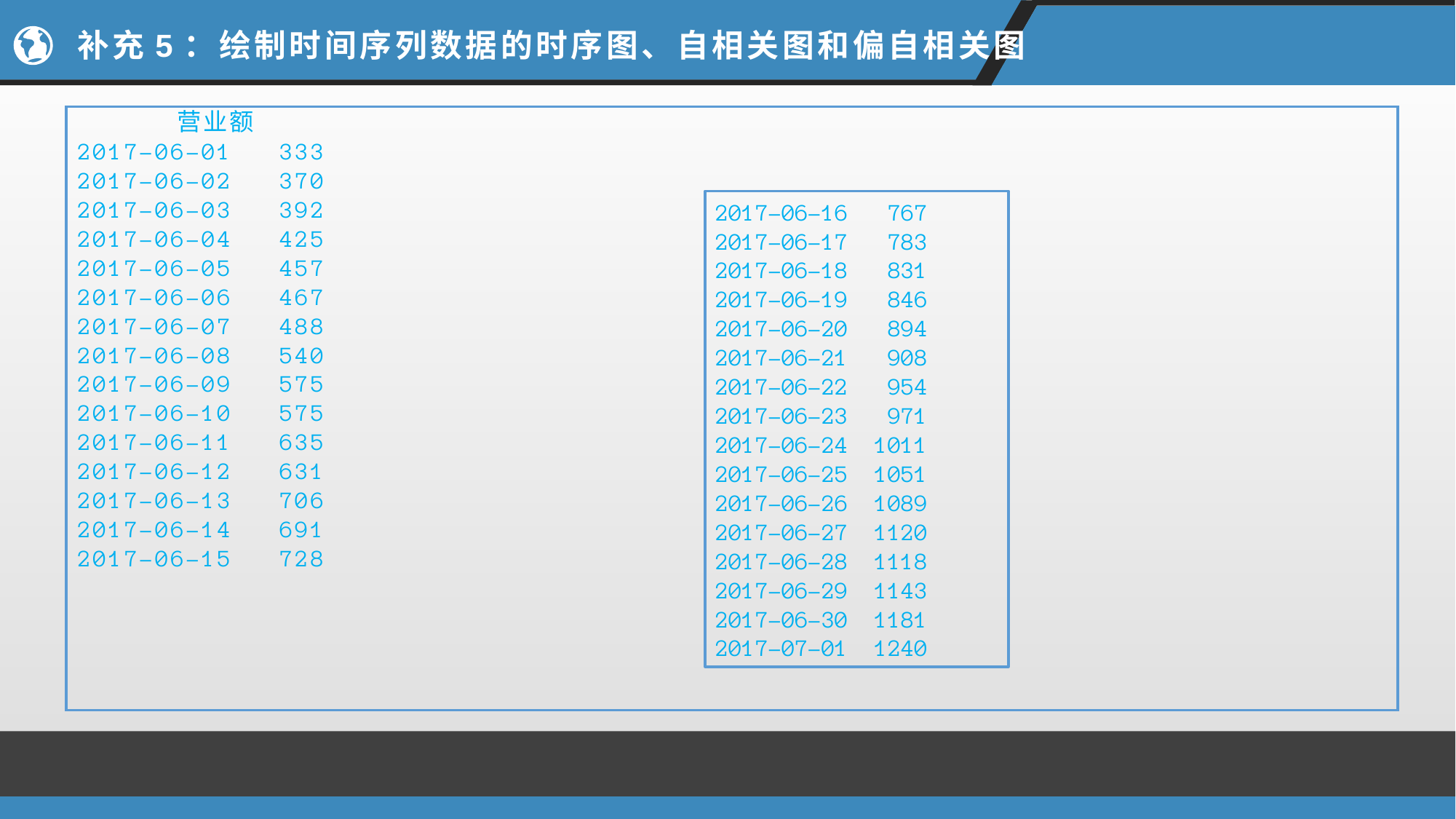

# 补充5：绘制时间序列数据的时序图、自相关图和偏自相关图

            营业额
2017-06-01   333
2017-06-02   370
2017-06-03   392
2017-06-04   425
2017-06-05   457
2017-06-06   467
2017-06-07   488
2017-06-08   540
2017-06-09   575
2017-06-10   575
2017-06-11   635
2017-06-12   631
2017-06-13   706
2017-06-14   691
2017-06-15   728
2017-06-16   767
2017-06-17   783
2017-06-18   831
2017-06-19   846
2017-06-20   894
2017-06-21   908
2017-06-22   954
2017-06-23   971
2017-06-24  1011
2017-06-25  1051
2017-06-26  1089
2017-06-27  1120
2017-06-28  1118
2017-06-29  1143
2017-06-30  1181
2017-07-01  1240